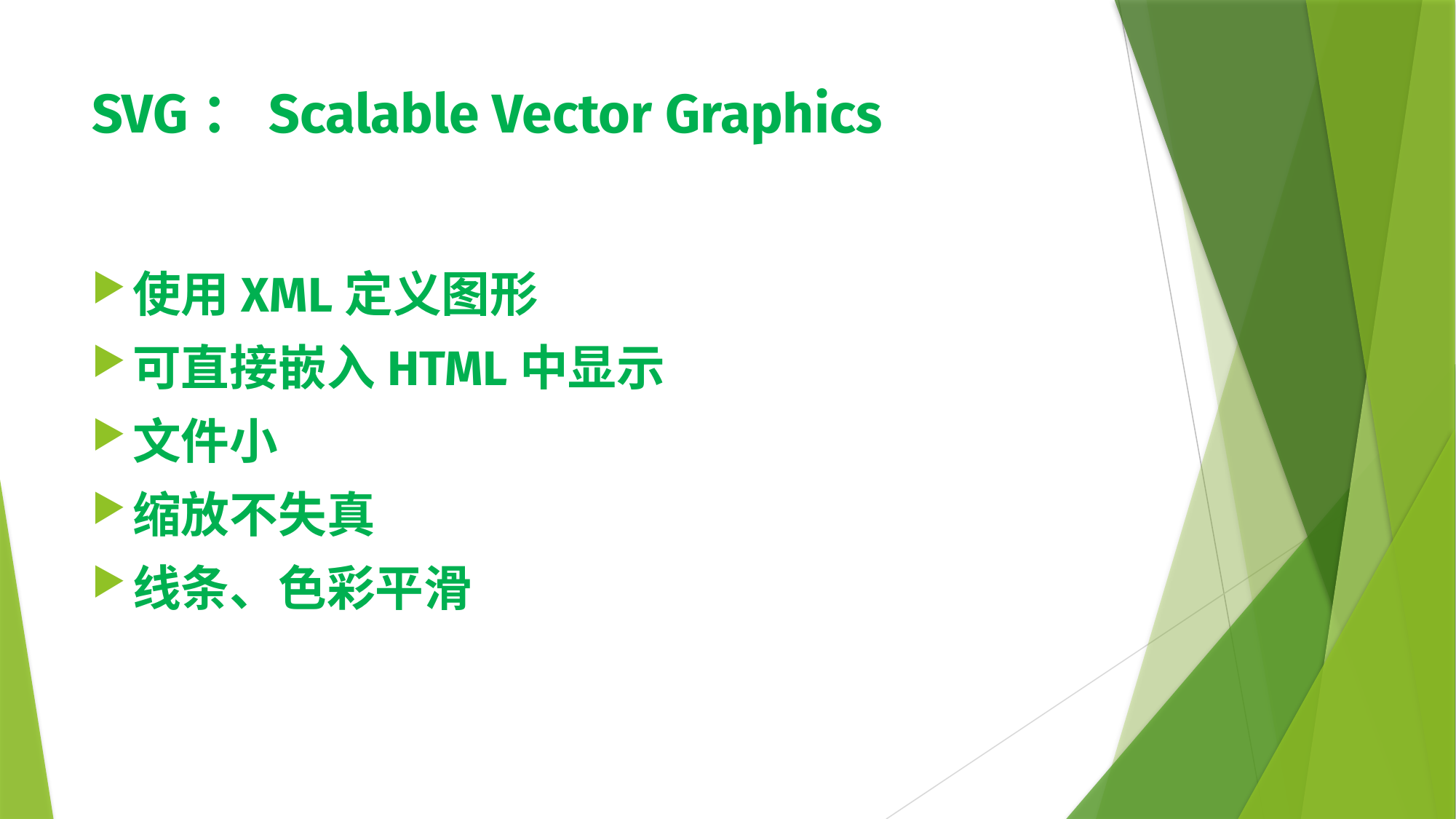

# SVG：Scalable Vector Graphics
使用XML定义图形
可直接嵌入HTML中显示
文件小
缩放不失真
线条、色彩平滑